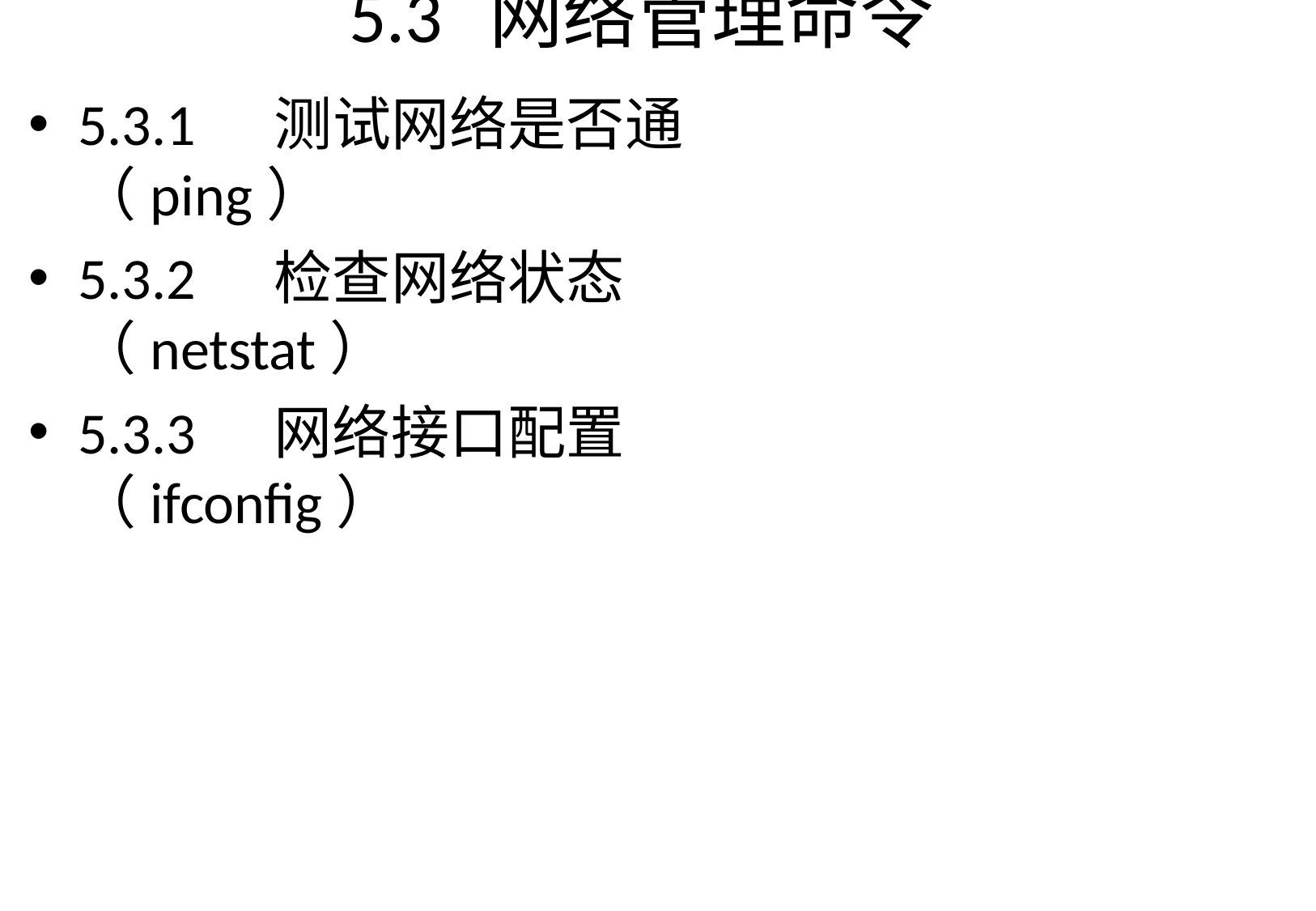

# 5.3	网络管理命令
5.3.1	测试网络是否通（ping）
5.3.2	检查网络状态（netstat）
5.3.3	网络接口配置（ifconfig）